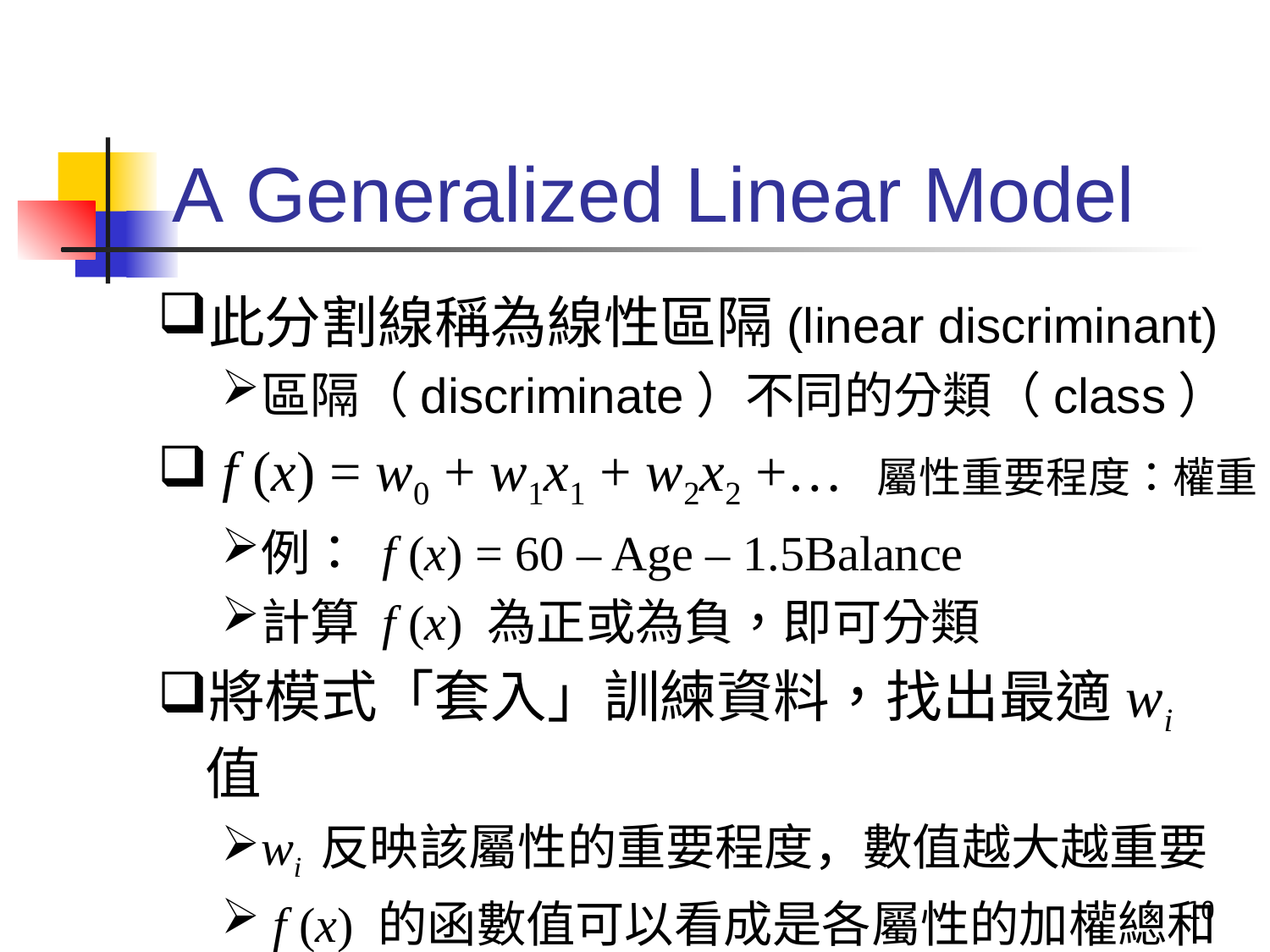

# A Generalized Linear Model
此分割線稱為線性區隔(linear discriminant)
區隔（discriminate）不同的分類（class）
 f (x) = w0 + w1x1 + w2x2 +…
例： f (x) = 60 – Age – 1.5Balance
計算 f (x) 為正或為負，即可分類
將模式「套入」訓練資料，找出最適wi 值
wi 反映該屬性的重要程度，數值越大越重要
 f (x) 的函數值可以看成是各屬性的加權總和
屬性重要程度：權重
10